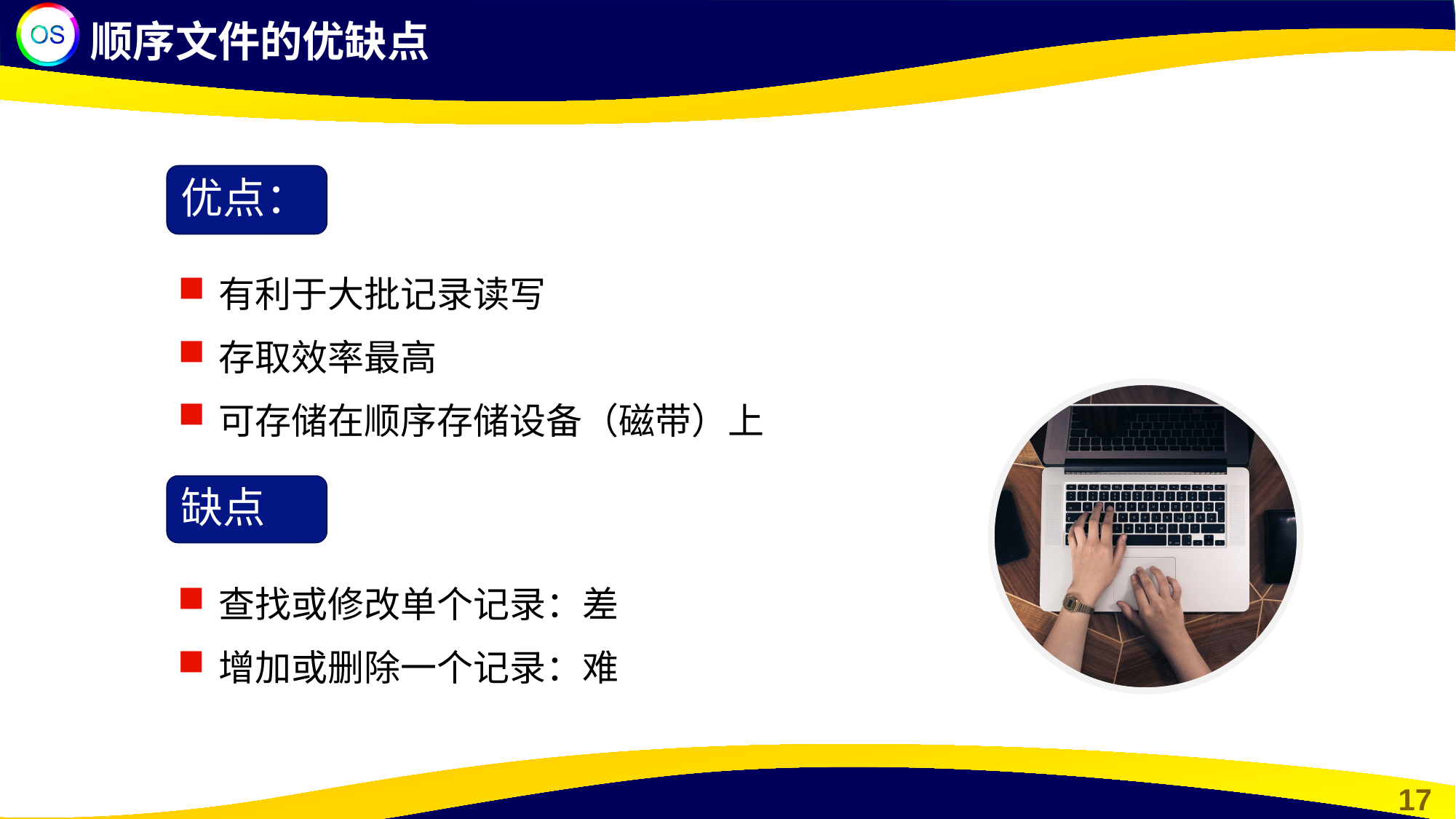

顺序文件的优缺点
优点：
有利于大批记录读写
存取效率最高
可存储在顺序存储设备（磁带）上

缺点
查找或修改单个记录：差
增加或删除一个记录：难